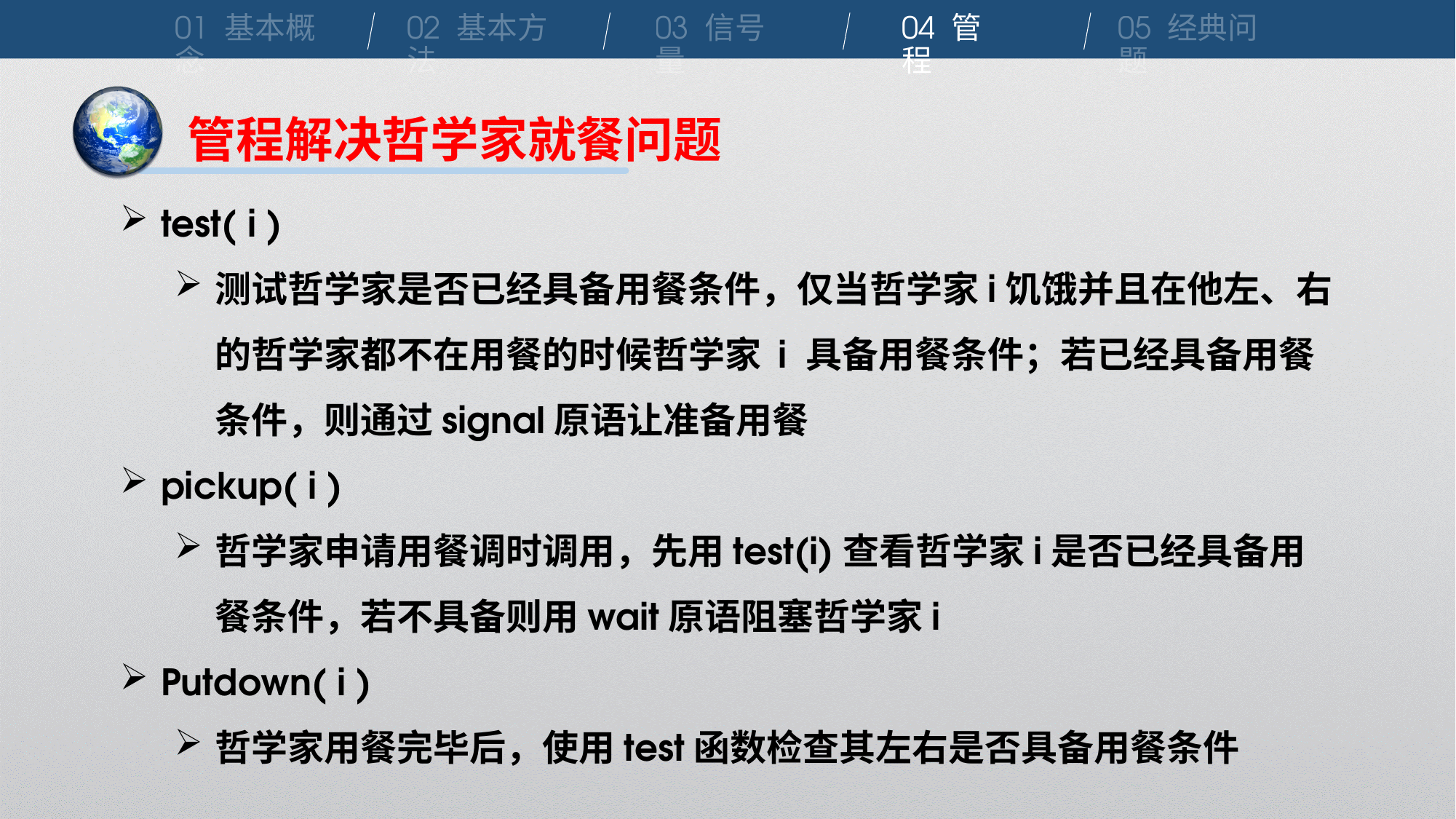

01 基本概念
02 基本方法
03 信号量
04 管程
05 经典问题
管程解决哲学家就餐问题
test( i )
测试哲学家是否已经具备用餐条件，仅当哲学家i饥饿并且在他左、右的哲学家都不在用餐的时候哲学家 i 具备用餐条件；若已经具备用餐条件，则通过signal原语让准备用餐
pickup( i )
哲学家申请用餐调时调用，先用test(i)查看哲学家i是否已经具备用餐条件，若不具备则用wait原语阻塞哲学家i
Putdown( i )
哲学家用餐完毕后，使用test函数检查其左右是否具备用餐条件